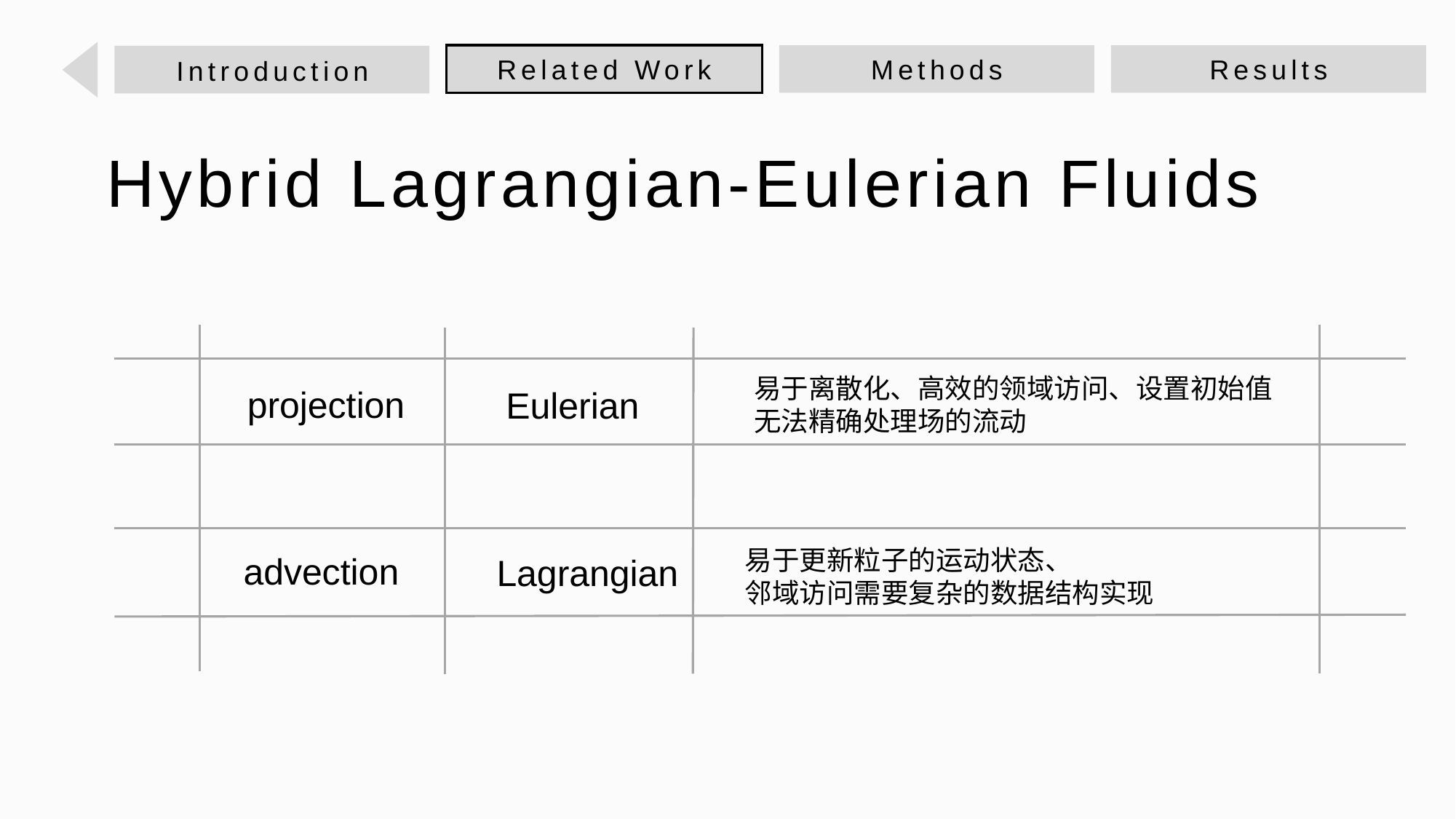

Methods
Results
Related Work

Introduction

Hybrid Lagrangian-Eulerian Fluids
易于离散化、高效的领域访问、设置初始值
无法精确处理场的流动
projection
Eulerian
易于更新粒子的运动状态、
邻域访问需要复杂的数据结构实现
advection
Lagrangian